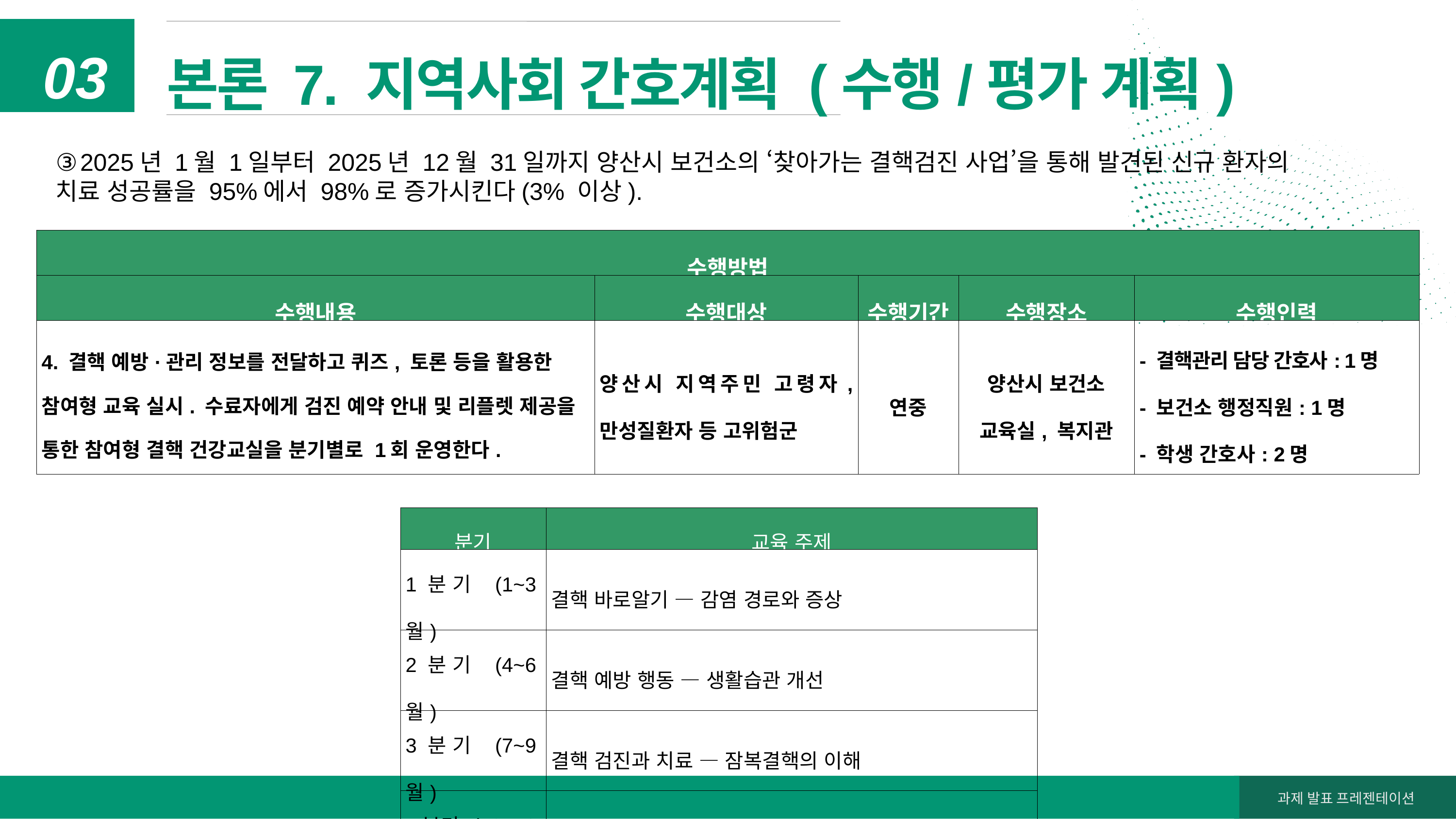

본론 7. 지역사회 간호계획 (수행/평가 계획)
03

③ 2025년 1월 1일부터 2025년 12월 31일까지 양산시 보건소의 ‘찾아가는 결핵검진 사업’을 통해 발견된 신규 환자의
치료 성공률을 95%에서 98%로 증가시킨다(3% 이상).

| 수행방법 |  |  |  |  |
| --- | --- | --- | --- | --- |
| 수행내용 | 수행대상 | 수행기간 | 수행장소 | 수행인력 |
| 4. 결핵 예방·관리 정보를 전달하고 퀴즈, 토론 등을 활용한 참여형 교육 실시. 수료자에게 검진 예약 안내 및 리플렛 제공을 통한 참여형 결핵 건강교실을 분기별로 1회 운영한다. | 양산시 지역주민 고령자, 만성질환자 등 고위험군 | 연중 | 양산시 보건소 교육실, 복지관 | - 결핵관리 담당 간호사: 1명 - 보건소 행정직원: 1명 - 학생 간호사: 2명 |

| 분기 | 교육 주제 |
| --- | --- |
| 1분기 (1~3월) | 결핵 바로알기 ― 감염 경로와 증상 |
| 2분기 (4~6월) | 결핵 예방 행동 ― 생활습관 개선 |
| 3분기 (7~9월) | 결핵 검진과 치료 ― 잠복결핵의 이해 |
| 4분기 (10~12월) | 지역사회 결핵 관리 ― 함께 지키는 건강 |

과제 발표 프레젠테이션